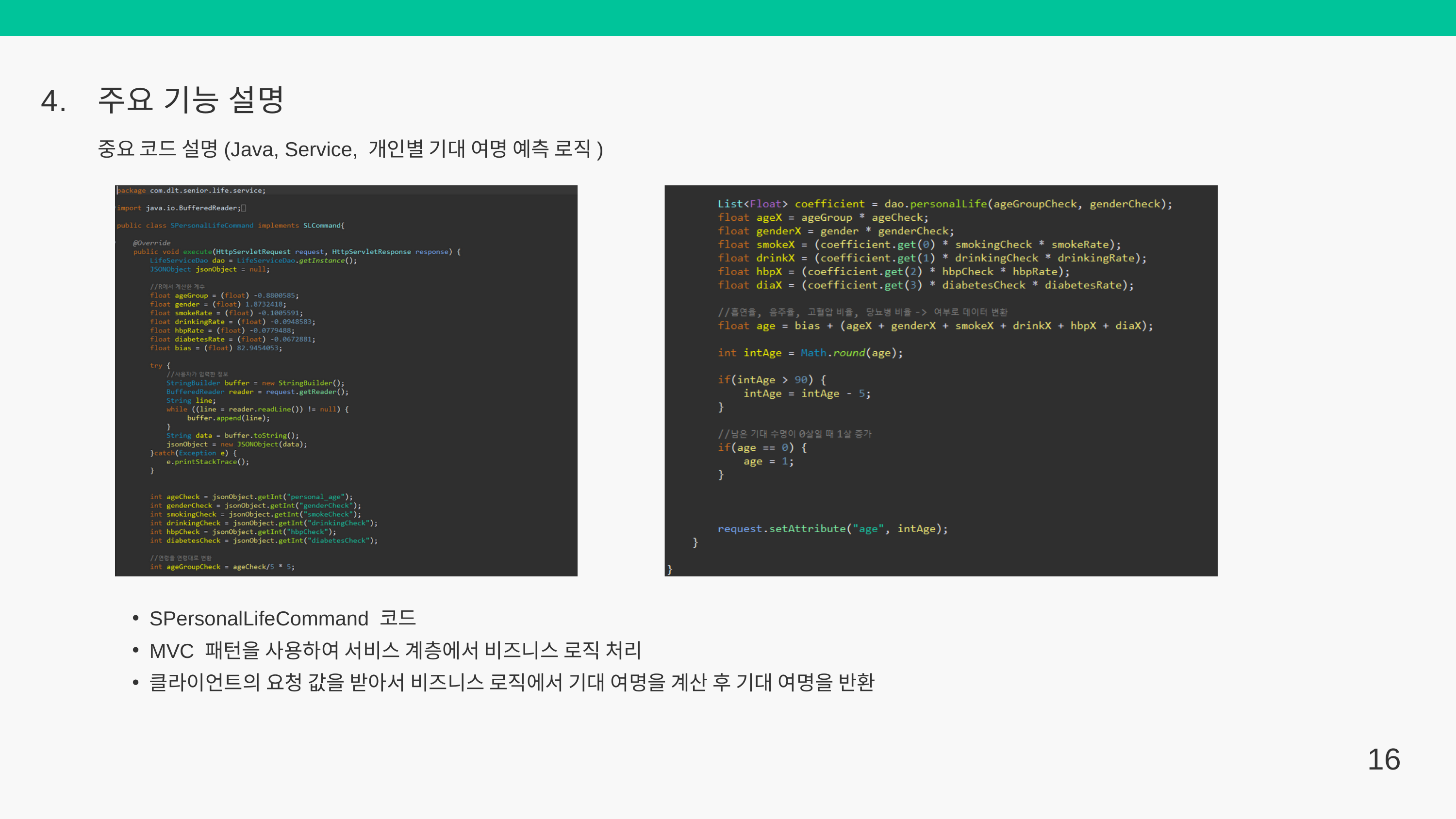

4.
주요 기능 설명
중요 코드 설명(Java, Service, 개인별 기대 여명 예측 로직)

SPersonalLifeCommand 코드
MVC 패턴을 사용하여 서비스 계층에서 비즈니스 로직 처리
클라이언트의 요청 값을 받아서 비즈니스 로직에서 기대 여명을 계산 후 기대 여명을 반환
16